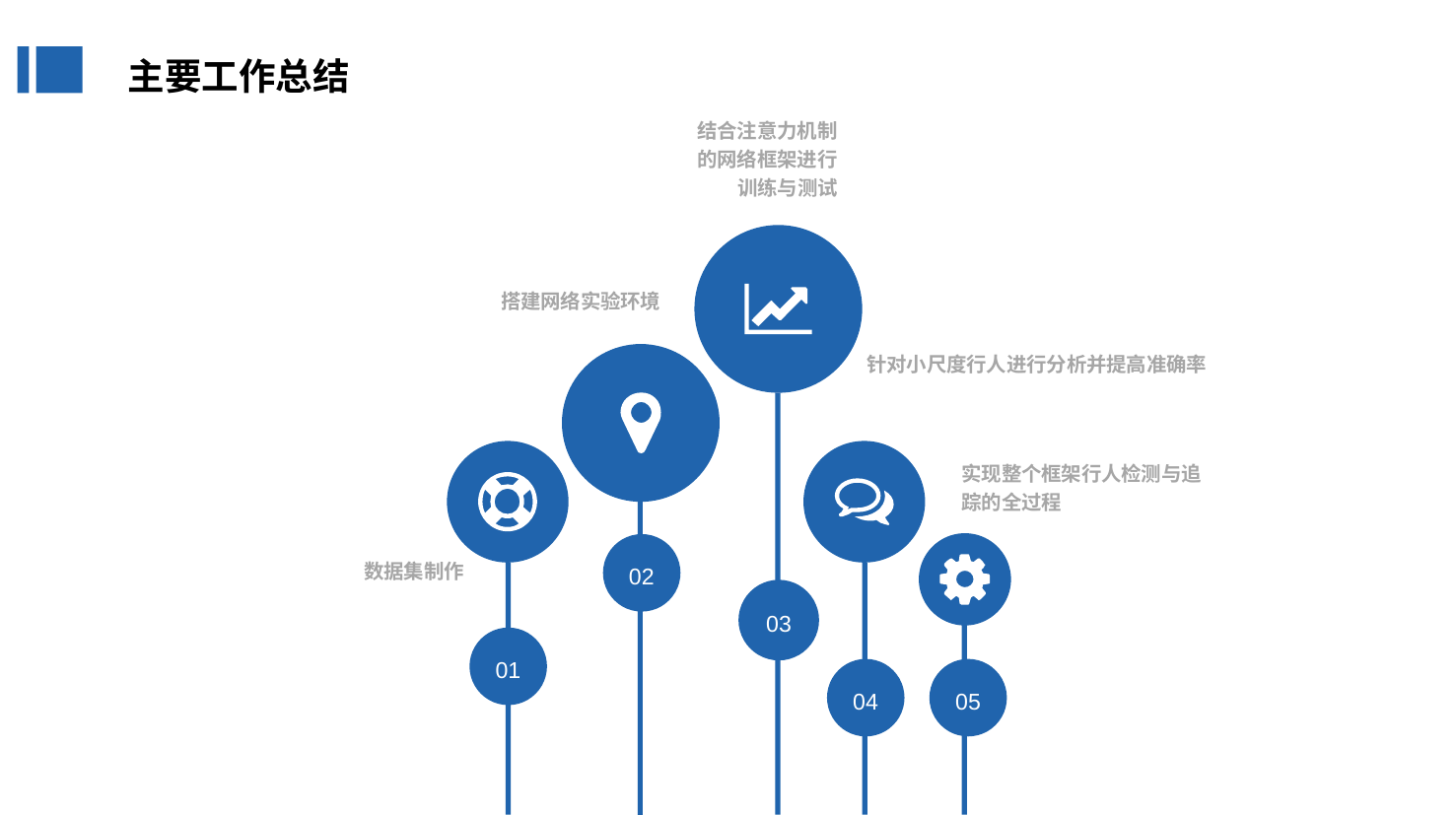

主要工作总结

结合注意力机制的网络框架进行训练与测试

搭建网络实验环境

针对小尺度行人进行分析并提高准确率

实现整个框架行人检测与追踪的全过程

02
数据集制作

03

01
04
05